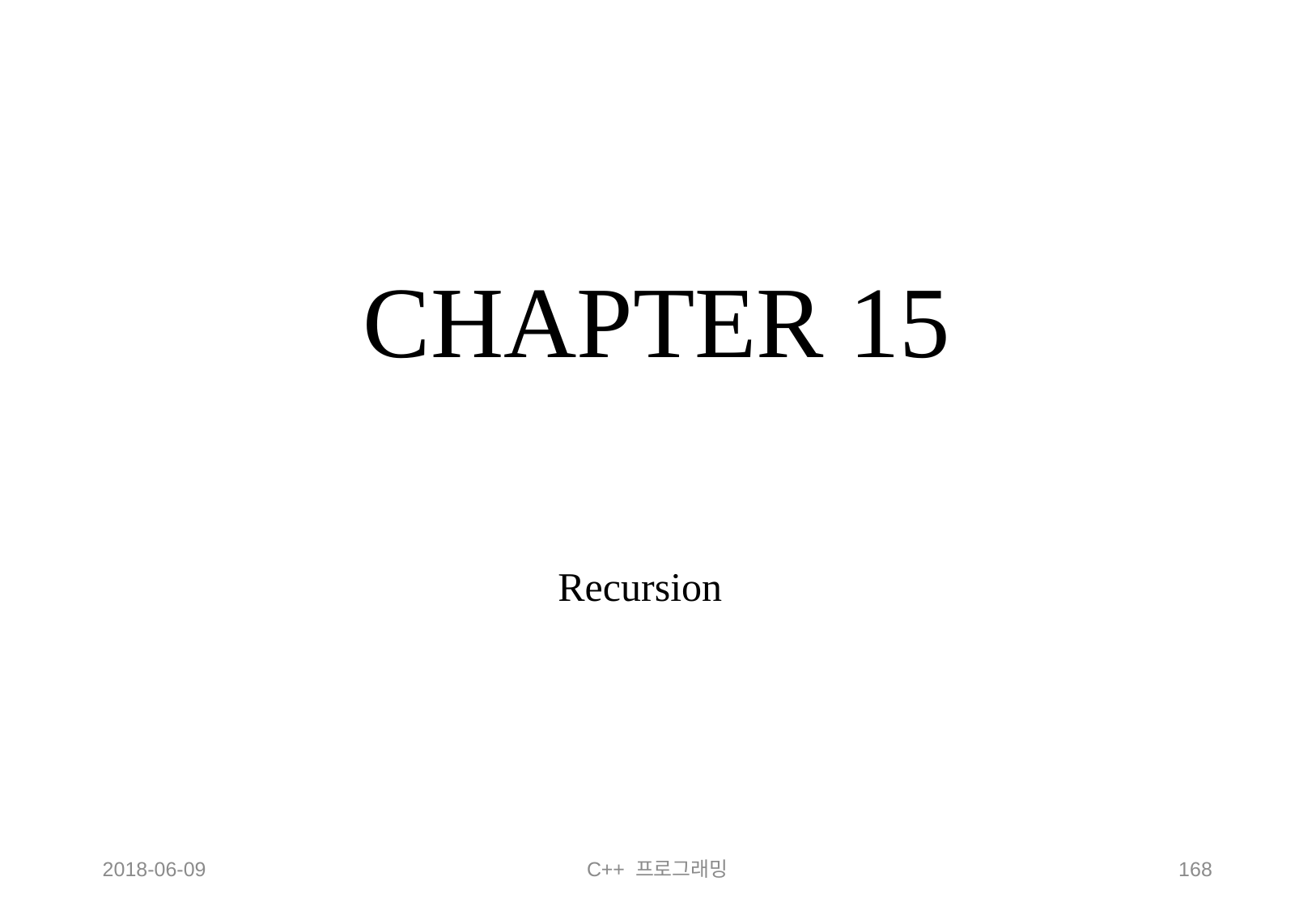

# CHAPTER 15
Recursion
2018-06-09
C++ 프로그래밍
168